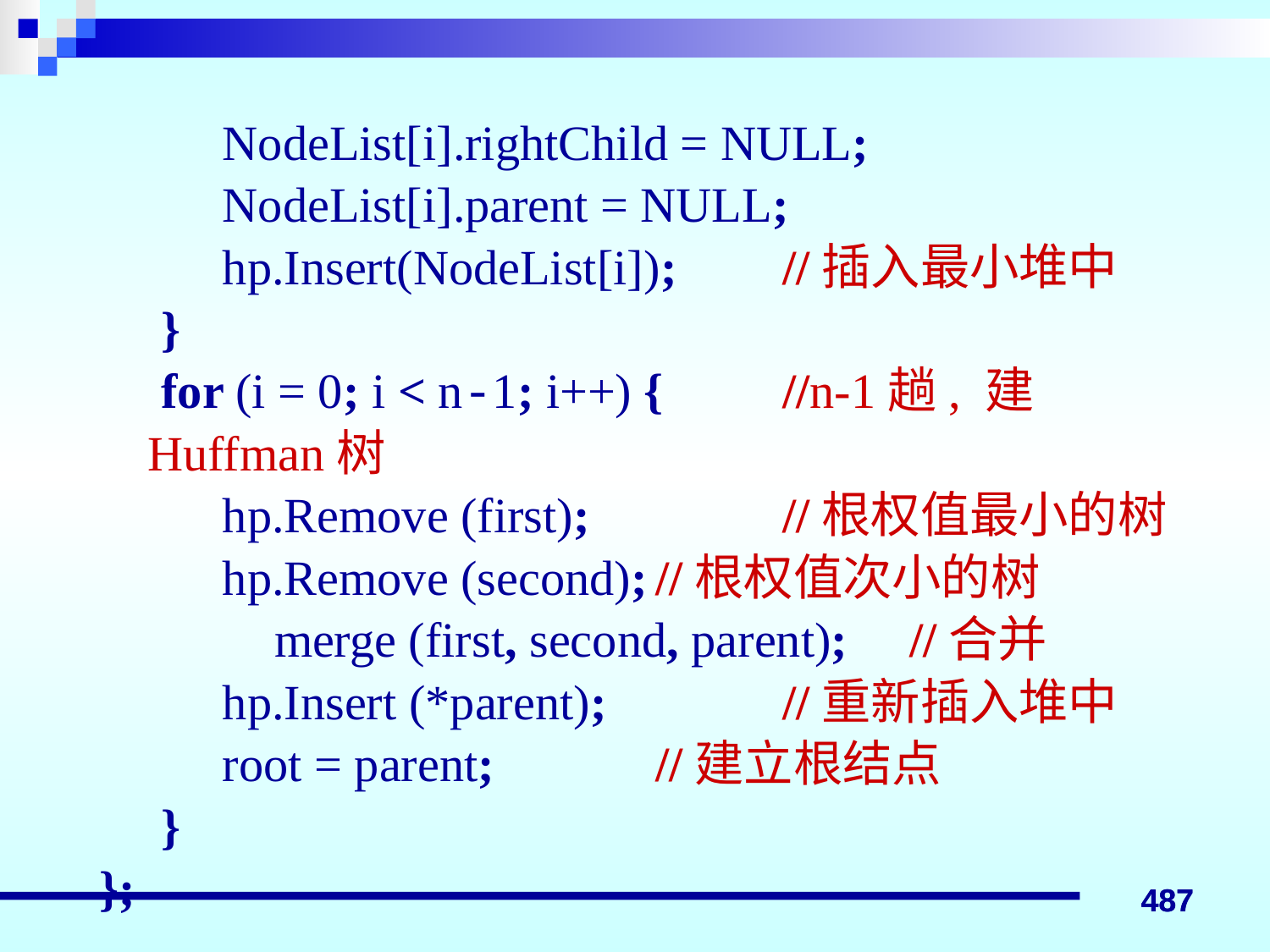

NodeList[i].rightChild = NULL;
          NodeList[i].parent = NULL;
          hp.Insert(NodeList[i]);	//插入最小堆中
     }
     for (i = 0; i < n-1; i++) {	//n-1趟, 建Huffman树
          hp.Remove (first); 		//根权值最小的树
          hp.Remove (second);	//根权值次小的树
		merge (first, second, parent);	//合并
          hp.Insert (*parent);		//重新插入堆中
          root = parent;		//建立根结点
     }
};
487
487